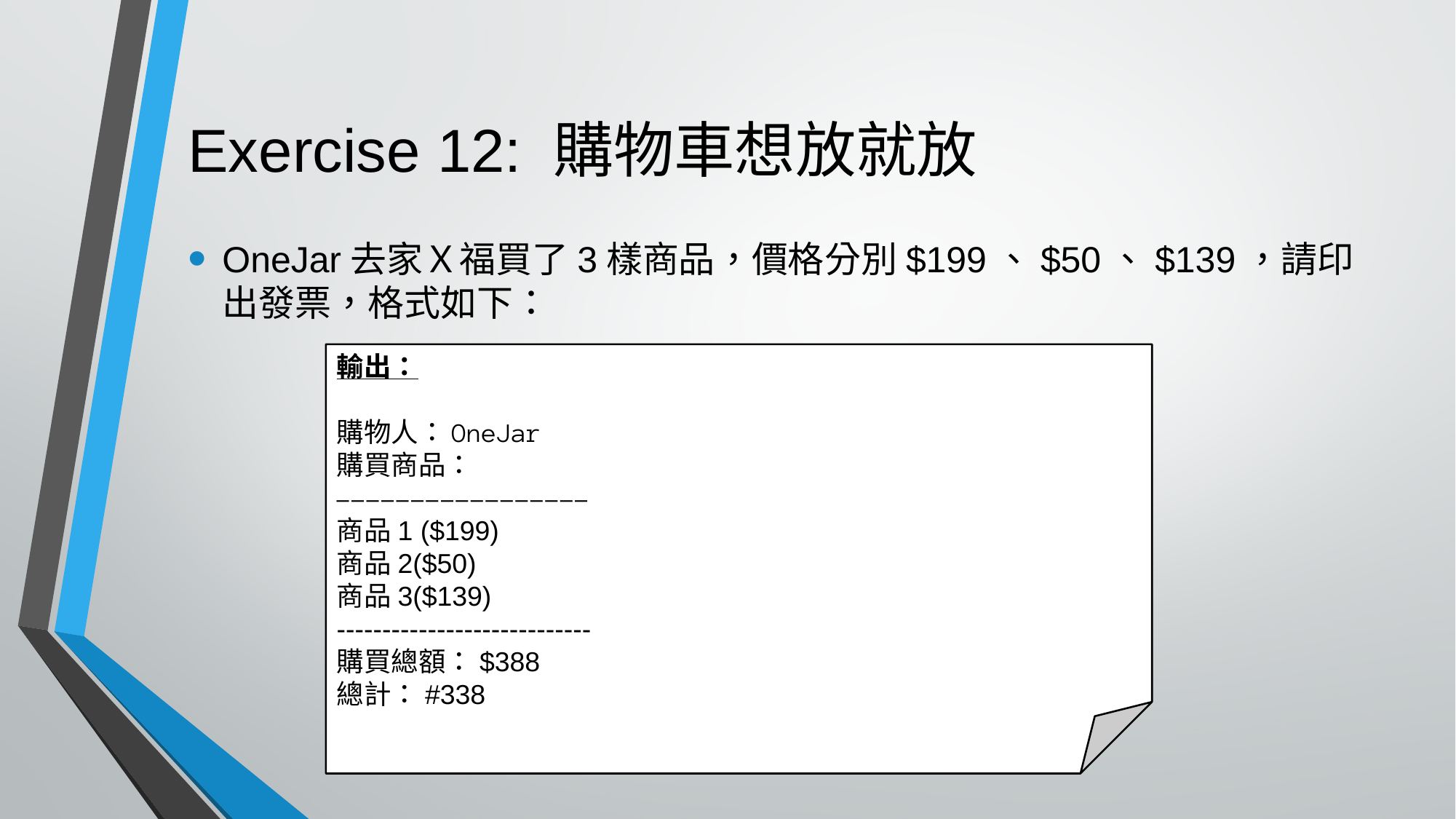

# Exercise 12: 購物車想放就放
OneJar去家Ｘ福買了3樣商品，價格分別$199、$50、$139，請印出發票，格式如下：

輸出：

購物人：OneJar
購買商品：
-----------------
商品1 ($199)
商品2($50)
商品3($139)
----------------------------
購買總額：$388
總計：#338